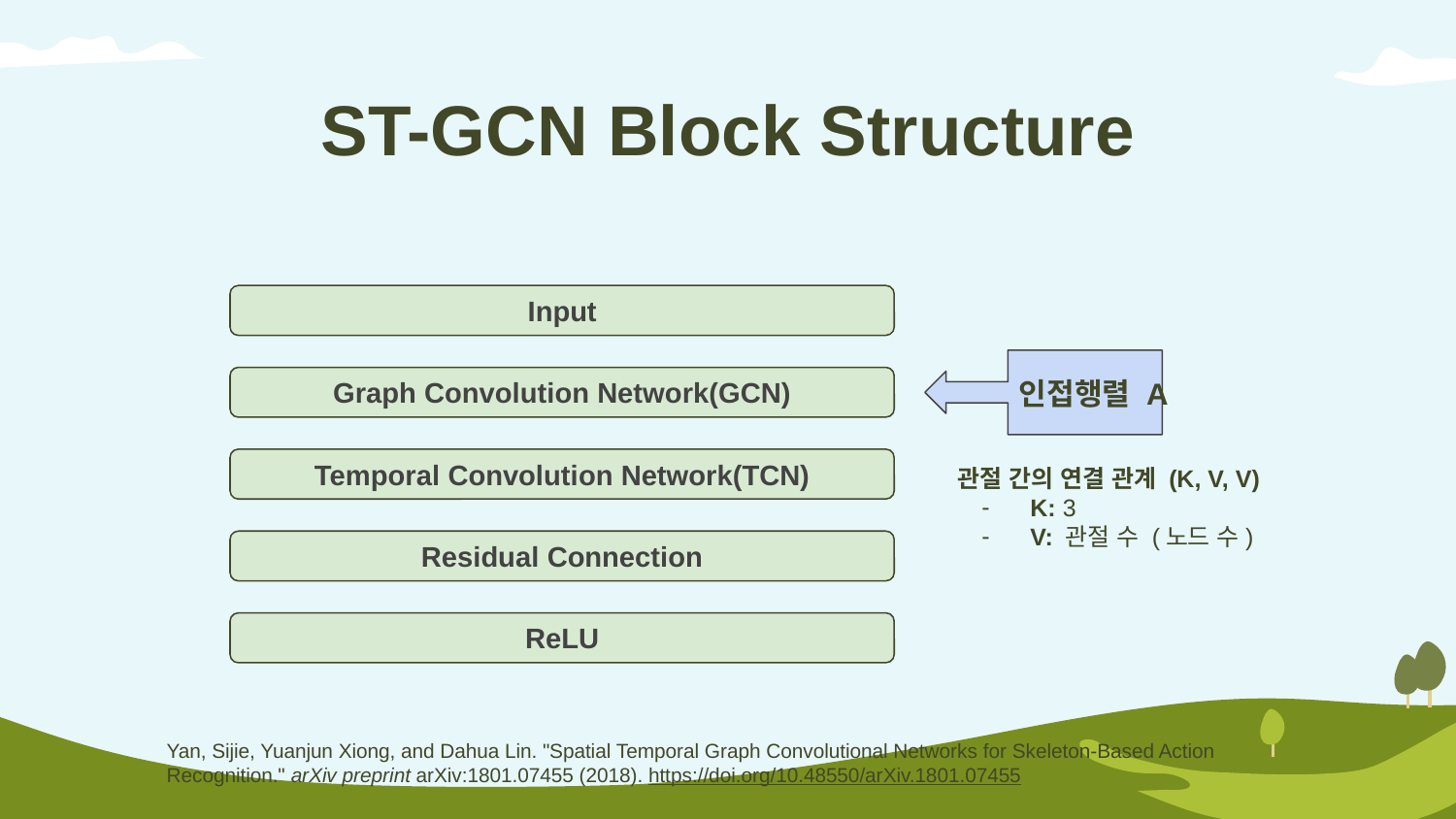

# ST-GCN Block Structure

Input

인접행렬 A
Graph Convolution Network(GCN)
관절 간의 연결 관계 (K, V, V)
K: 3
V: 관절 수 (노드 수)
Temporal Convolution Network(TCN)
Residual Connection
ReLU
Yan, Sijie, Yuanjun Xiong, and Dahua Lin. "Spatial Temporal Graph Convolutional Networks for Skeleton-Based Action Recognition." arXiv preprint arXiv:1801.07455 (2018). https://doi.org/10.48550/arXiv.1801.07455